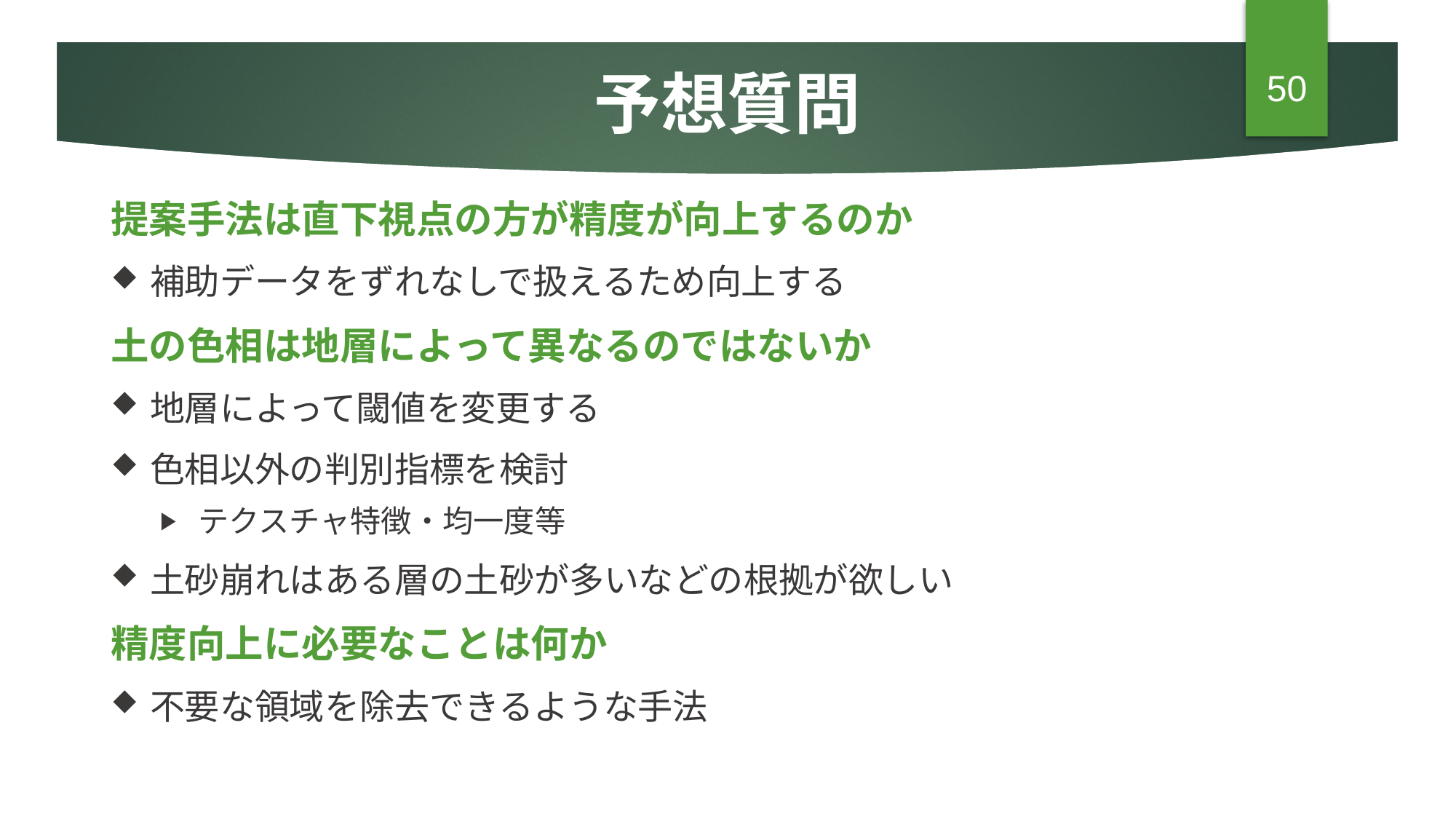

# 予想質問
50
提案手法は直下視点の方が精度が向上するのか
補助データをずれなしで扱えるため向上する
土の色相は地層によって異なるのではないか
地層によって閾値を変更する
色相以外の判別指標を検討
テクスチャ特徴・均一度等
土砂崩れはある層の土砂が多いなどの根拠が欲しい
精度向上に必要なことは何か
不要な領域を除去できるような手法